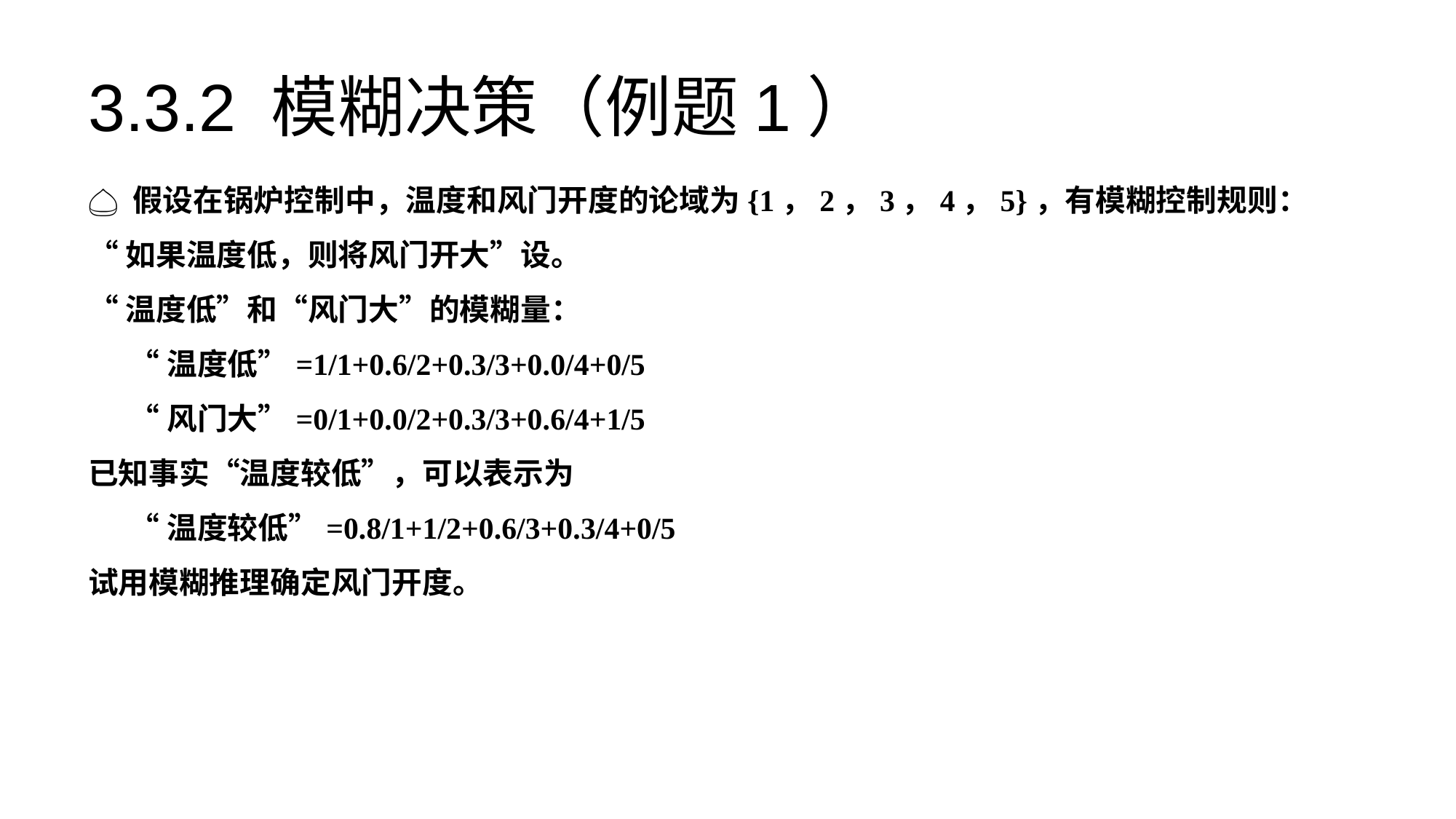

# 3.3.2 模糊决策（例题1）
🌰 假设在锅炉控制中，温度和风门开度的论域为{1，2，3，4，5}，有模糊控制规则：
“如果温度低，则将风门开大”设。
“温度低”和“风门大”的模糊量：
      “温度低”=1/1+0.6/2+0.3/3+0.0/4+0/5
      “风门大”=0/1+0.0/2+0.3/3+0.6/4+1/5
已知事实“温度较低”，可以表示为
      “温度较低”=0.8/1+1/2+0.6/3+0.3/4+0/5
试用模糊推理确定风门开度。